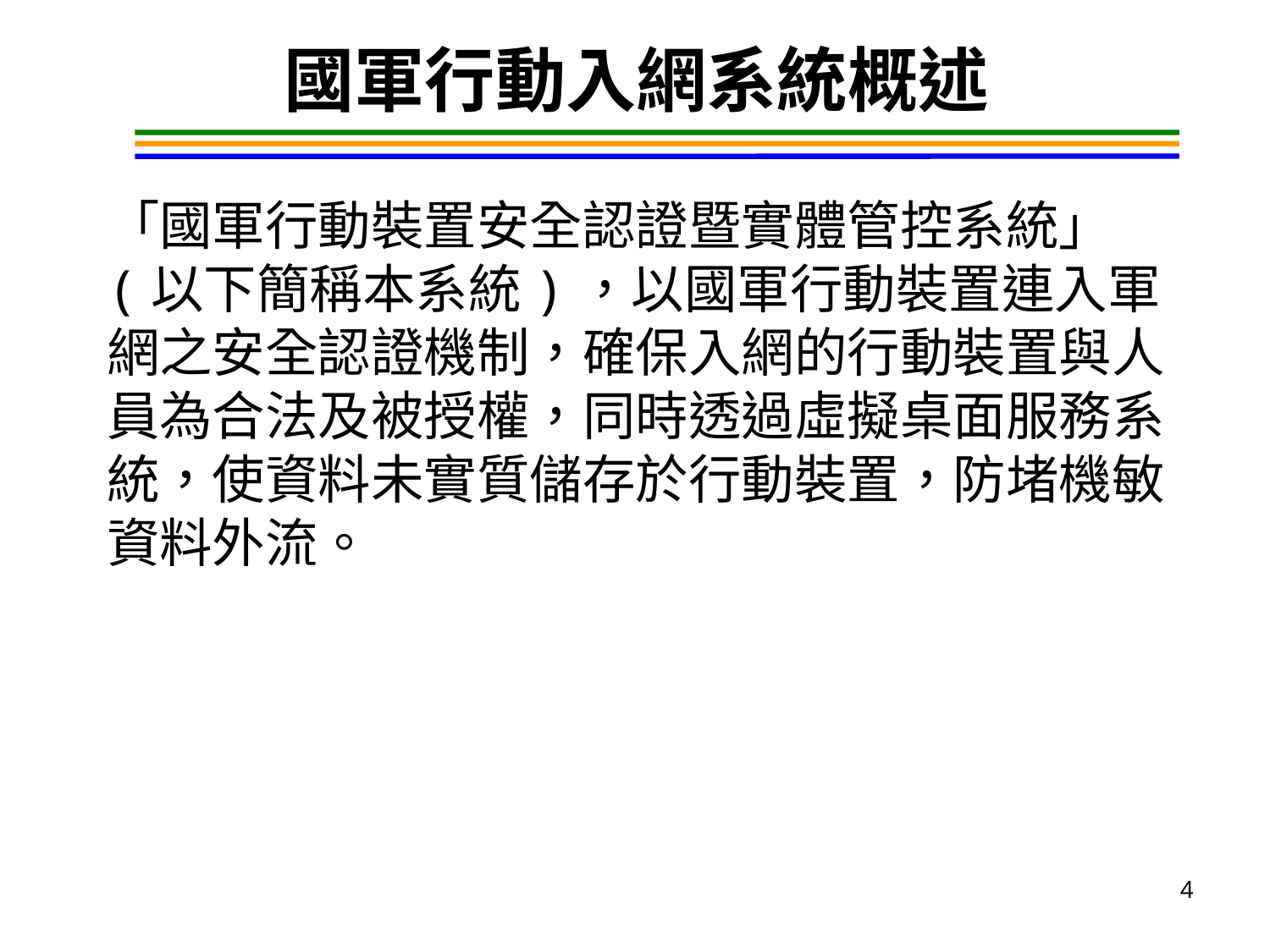

國軍行動入網系統概述
「國軍行動裝置安全認證暨實體管控系統」(以下簡稱本系統)，以國軍行動裝置連入軍網之安全認證機制，確保入網的行動裝置與人員為合法及被授權，同時透過虛擬桌面服務系統，使資料未實質儲存於行動裝置，防堵機敏資料外流。
4